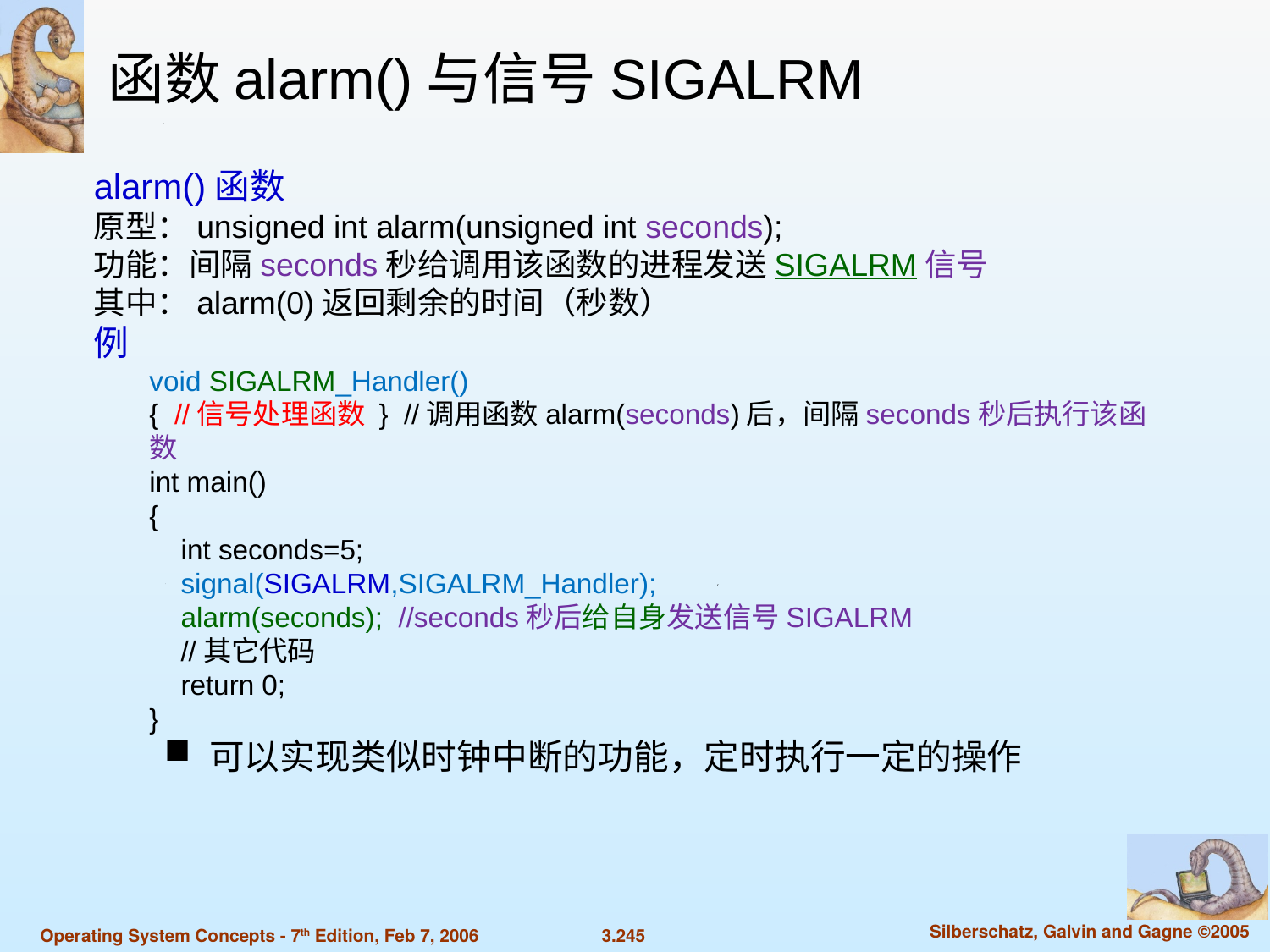

函数alarm()与信号SIGALRM
alarm()函数
原型：unsigned int alarm(unsigned int seconds);
功能：间隔seconds秒给调用该函数的进程发送SIGALRM信号
其中：alarm(0)返回剩余的时间（秒数）
例
void SIGALRM_Handler()
{  //信号处理函数 }  //调用函数alarm(seconds)后，间隔seconds秒后执行该函数
int main()
{
    int seconds=5;
    signal(SIGALRM,SIGALRM_Handler);
    alarm(seconds);  //seconds秒后给自身发送信号SIGALRM
    //其它代码
    return 0;
}
可以实现类似时钟中断的功能，定时执行一定的操作